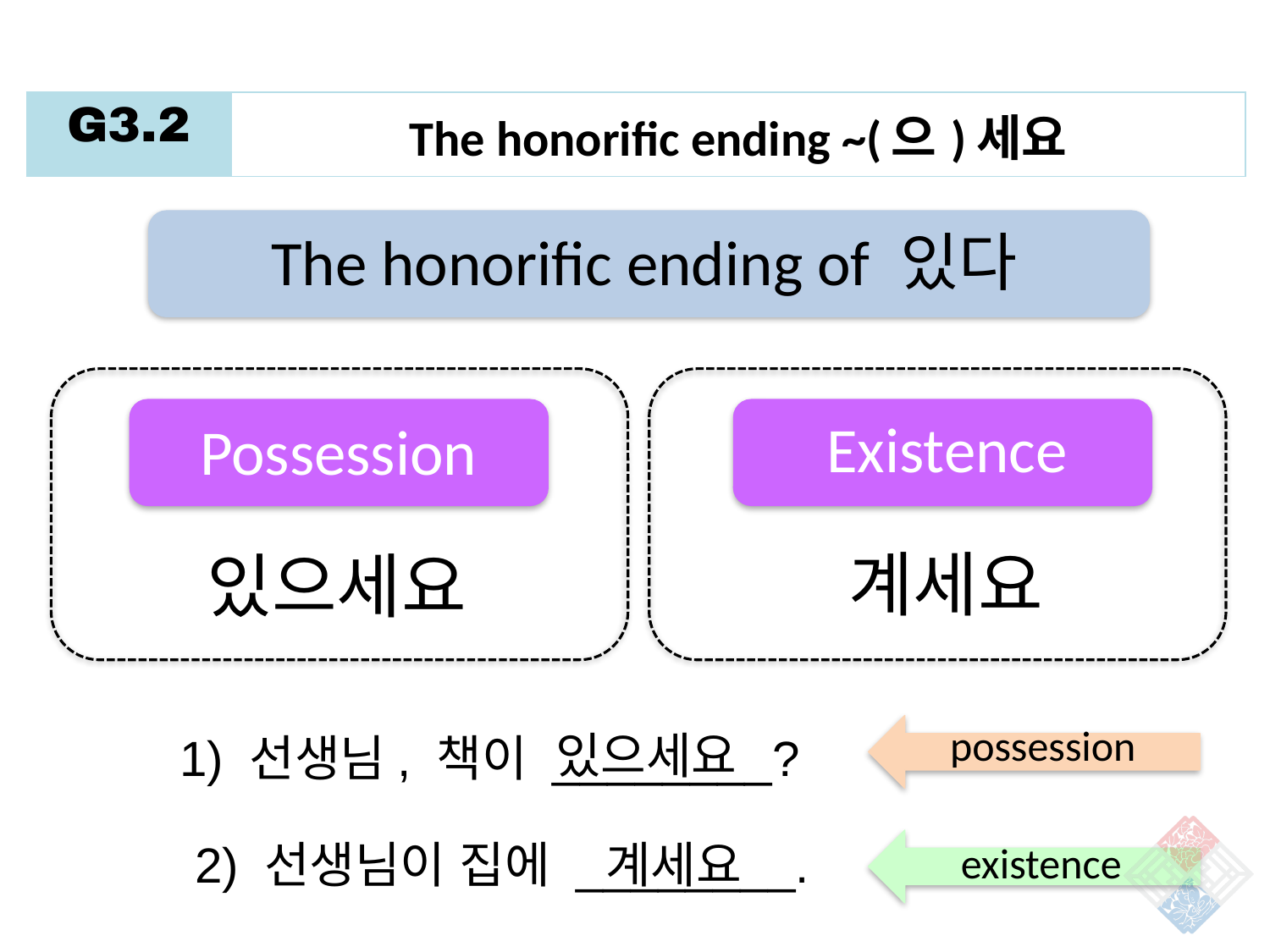

| G3.2 | The honorific ending ~(으)세요 |
| --- | --- |

The honorific ending of 있다

Existence
Possession
계세요
있으세요
possession

있으세요
1) 선생님, 책이 ________?

2) 선생님이 집에 ________.
계세요

existence